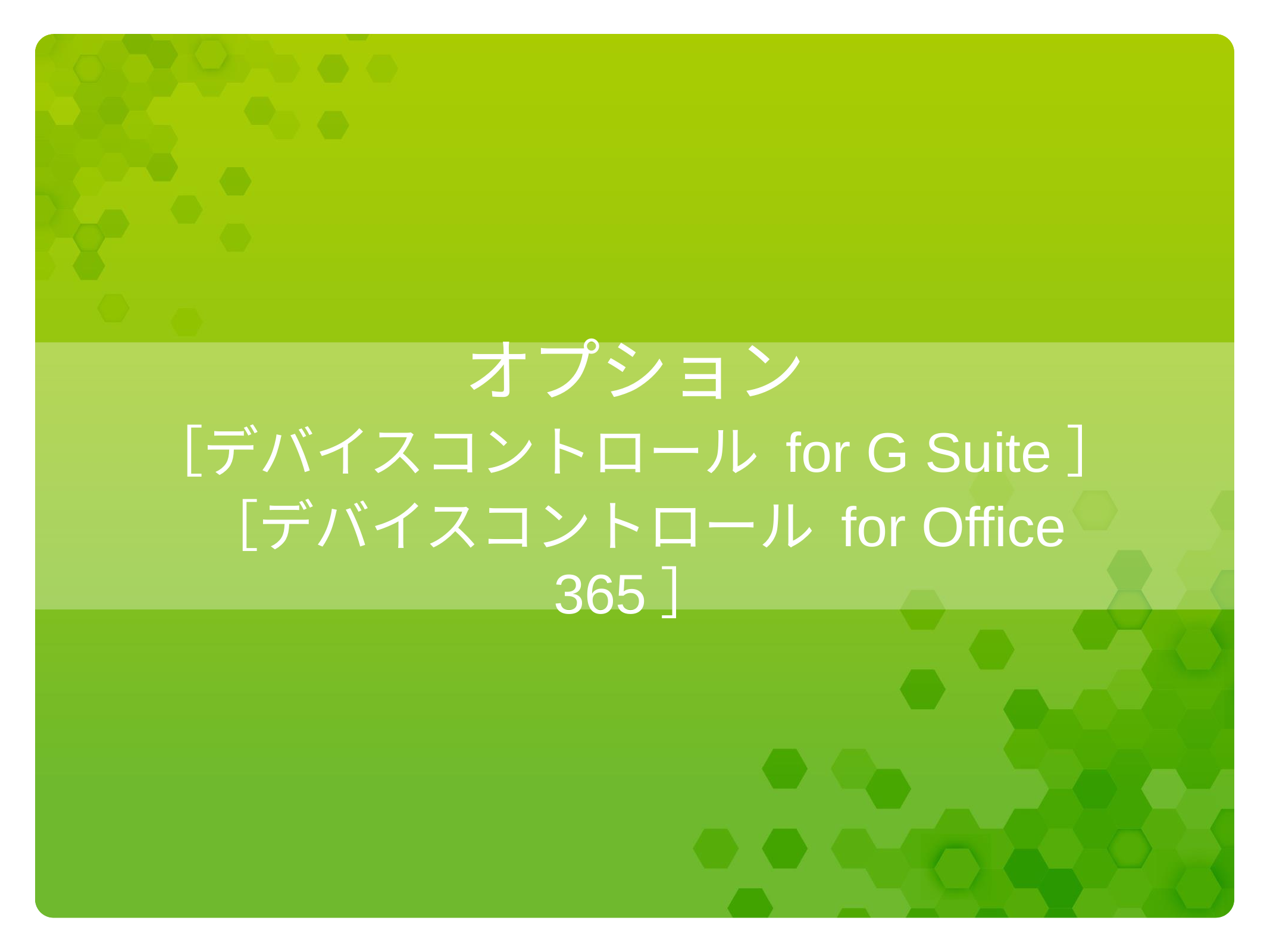

オプション
［デバイスコントロール for G Suite］
［デバイスコントロール for Office 365］